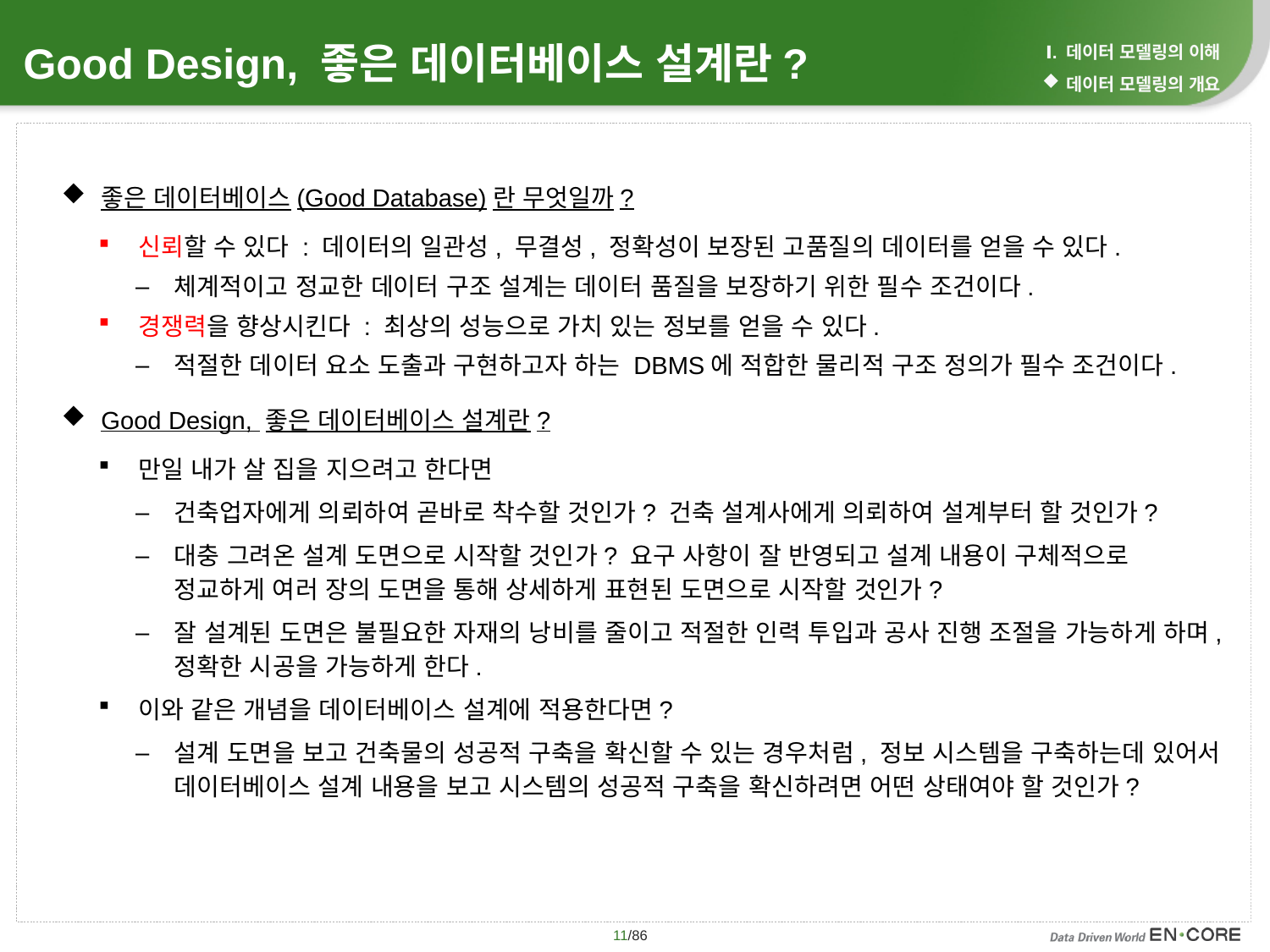

Ⅰ. 데이터 모델링의 이해
데이터 모델링의 개요
# Good Design, 좋은 데이터베이스 설계란?
좋은 데이터베이스(Good Database)란 무엇일까?
신뢰할 수 있다 : 데이터의 일관성, 무결성, 정확성이 보장된 고품질의 데이터를 얻을 수 있다.
체계적이고 정교한 데이터 구조 설계는 데이터 품질을 보장하기 위한 필수 조건이다.
경쟁력을 향상시킨다 : 최상의 성능으로 가치 있는 정보를 얻을 수 있다.
적절한 데이터 요소 도출과 구현하고자 하는 DBMS에 적합한 물리적 구조 정의가 필수 조건이다.
Good Design, 좋은 데이터베이스 설계란?
만일 내가 살 집을 지으려고 한다면
건축업자에게 의뢰하여 곧바로 착수할 것인가? 건축 설계사에게 의뢰하여 설계부터 할 것인가?
대충 그려온 설계 도면으로 시작할 것인가? 요구 사항이 잘 반영되고 설계 내용이 구체적으로 정교하게 여러 장의 도면을 통해 상세하게 표현된 도면으로 시작할 것인가?
잘 설계된 도면은 불필요한 자재의 낭비를 줄이고 적절한 인력 투입과 공사 진행 조절을 가능하게 하며, 정확한 시공을 가능하게 한다.
이와 같은 개념을 데이터베이스 설계에 적용한다면?
설계 도면을 보고 건축물의 성공적 구축을 확신할 수 있는 경우처럼, 정보 시스템을 구축하는데 있어서 데이터베이스 설계 내용을 보고 시스템의 성공적 구축을 확신하려면 어떤 상태여야 할 것인가?